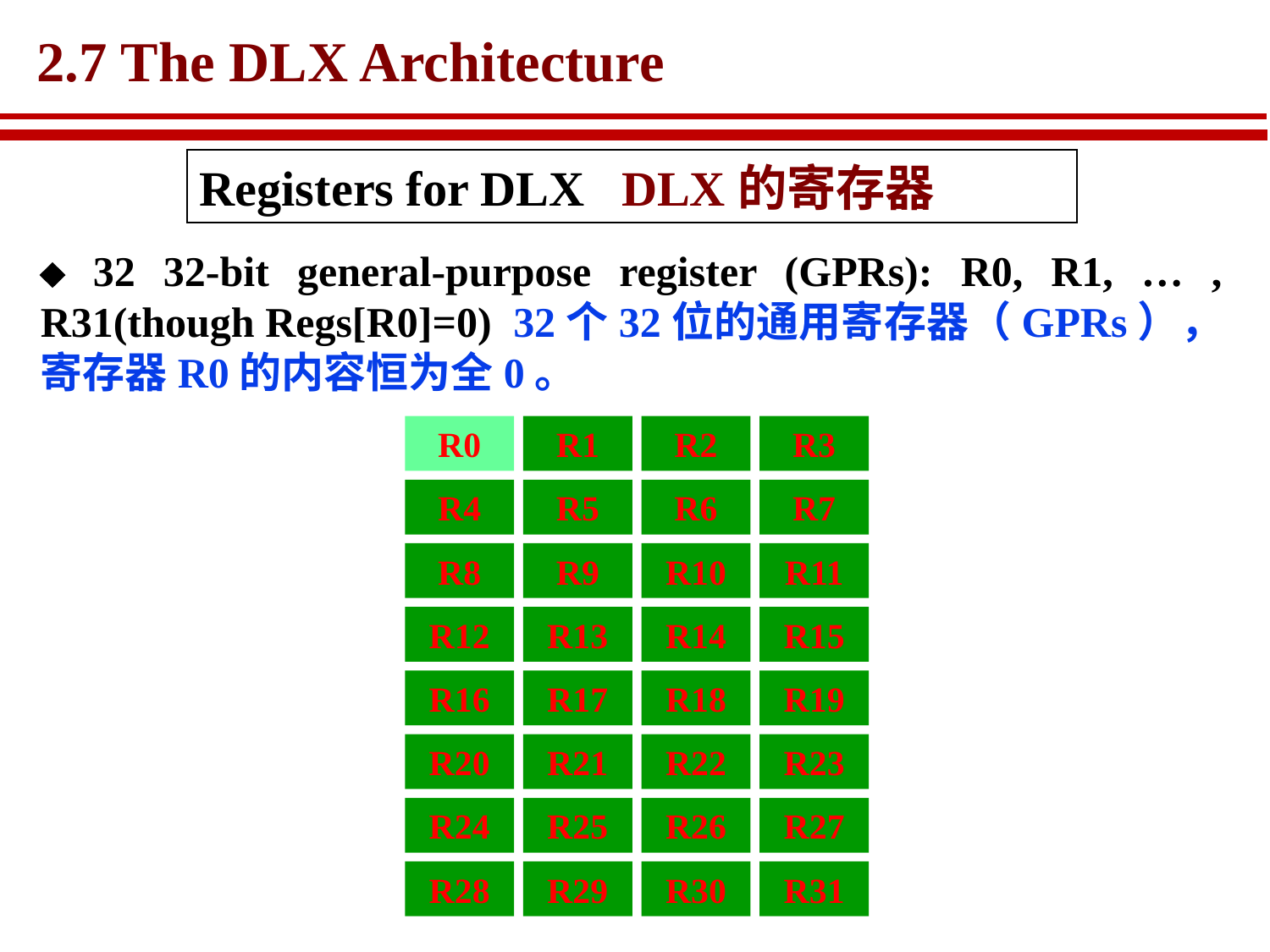

# 2.7 The DLX Architecture
Registers for DLX   DLX的寄存器
♦ 32 32-bit general-purpose register (GPRs): R0, R1, … , R31(though Regs[R0]=0)  32个32位的通用寄存器（GPRs），寄存器R0的内容恒为全0。

R0
R1
R2
R3
R4
R5
R6
R7
R8
R9
R10
R11
R12
R13
R14
R15
R16
R17
R18
R19
R20
R21
R22
R23
R24
R25
R26
R27
R28
R29
R30
R31